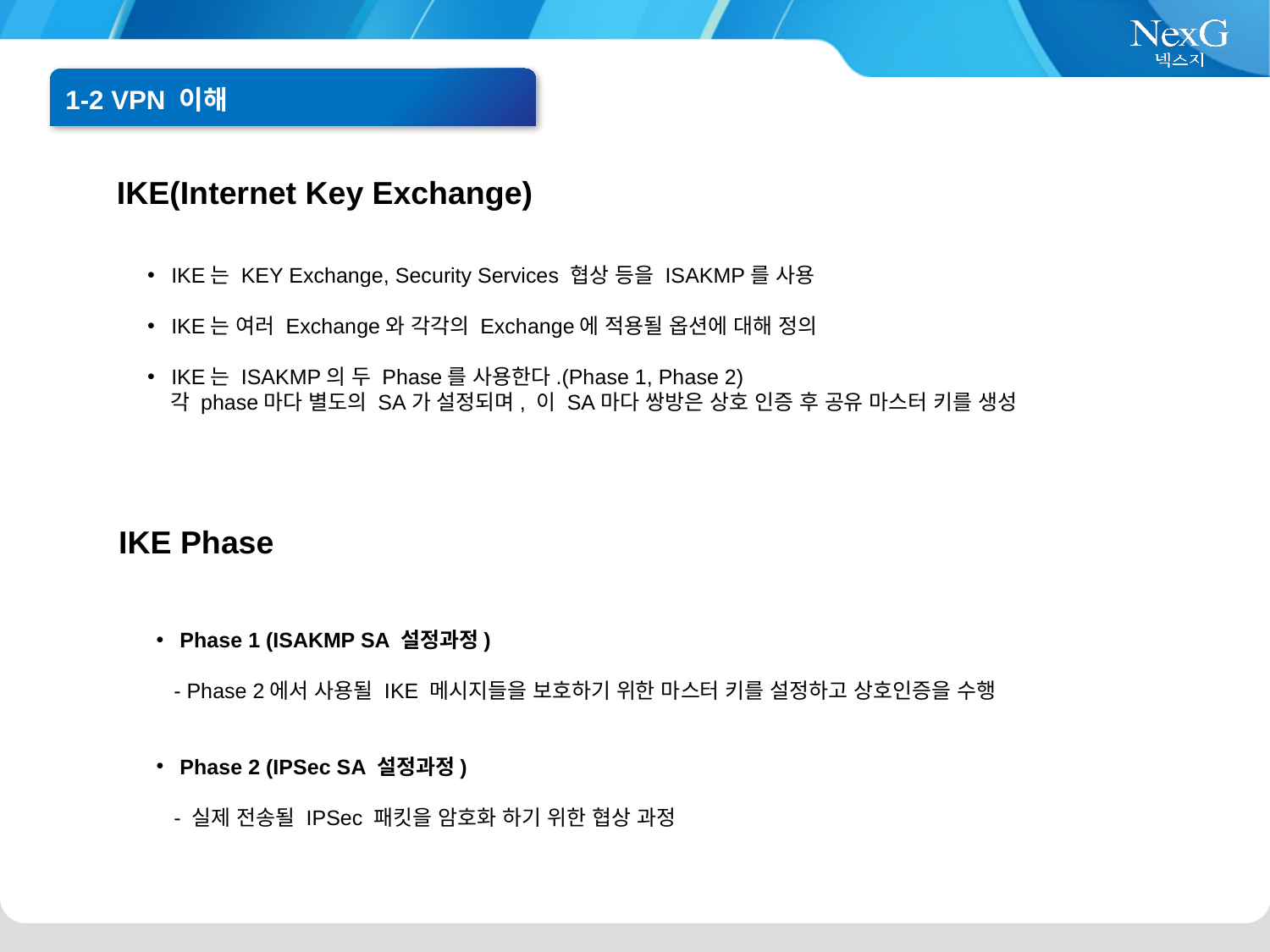

1-2 VPN 이해
IKE(Internet Key Exchange)
IKE는 KEY Exchange, Security Services 협상 등을 ISAKMP를 사용

IKE는 여러 Exchange와 각각의 Exchange에 적용될 옵션에 대해 정의

IKE는 ISAKMP의 두 Phase를 사용한다.(Phase 1, Phase 2)
   각 phase마다 별도의 SA가 설정되며, 이 SA마다 쌍방은 상호 인증 후 공유 마스터 키를 생성

IKE Phase
Phase 1 (ISAKMP SA 설정과정)

   - Phase 2에서 사용될 IKE 메시지들을 보호하기 위한 마스터 키를 설정하고 상호인증을 수행

Phase 2 (IPSec SA 설정과정)

   - 실제 전송될 IPSec 패킷을 암호화 하기 위한 협상 과정